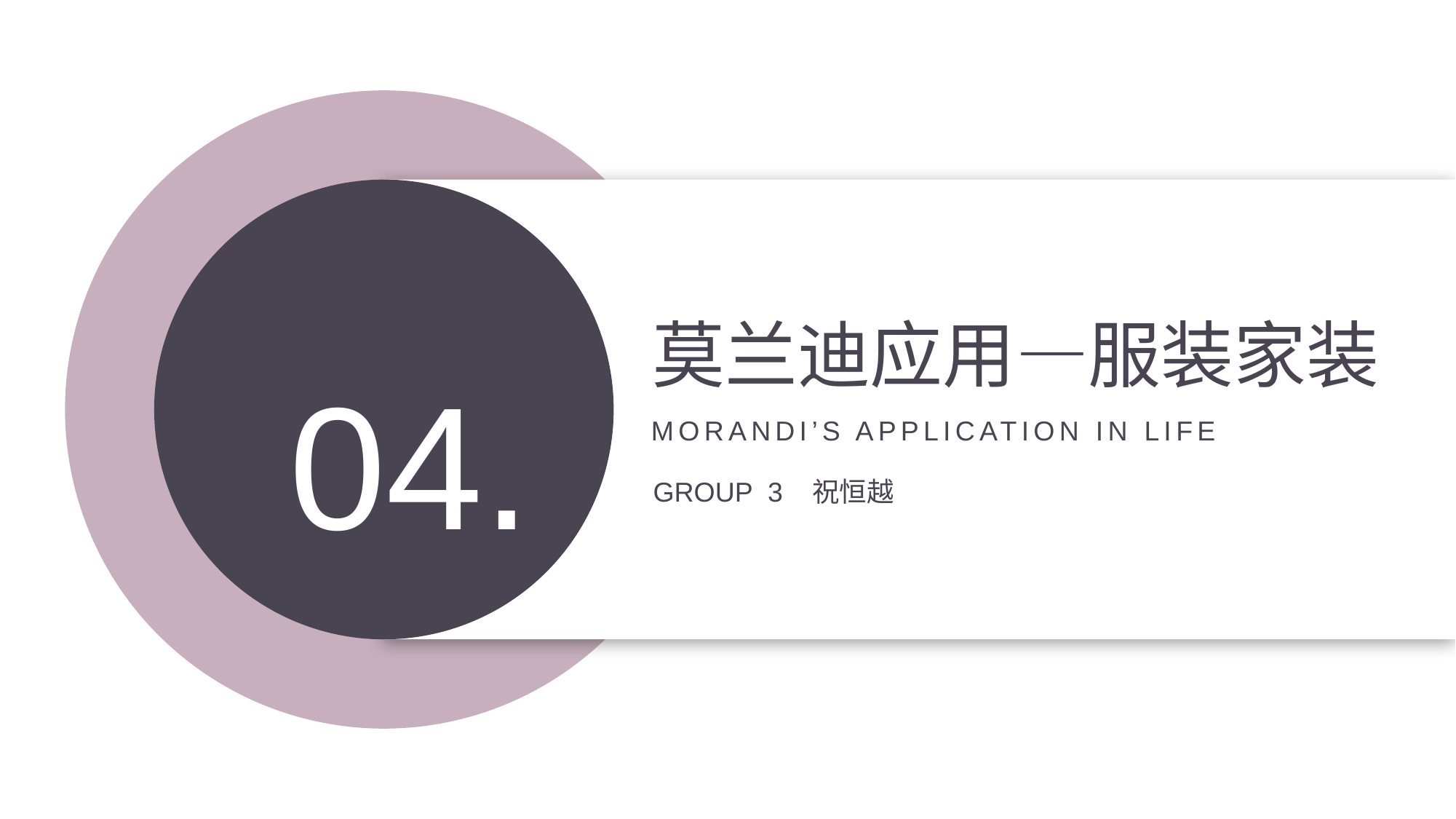

04.
莫兰迪应用—服装家装
MORANDI’S APPLICATION IN LIFE
GROUP  3   祝恒越